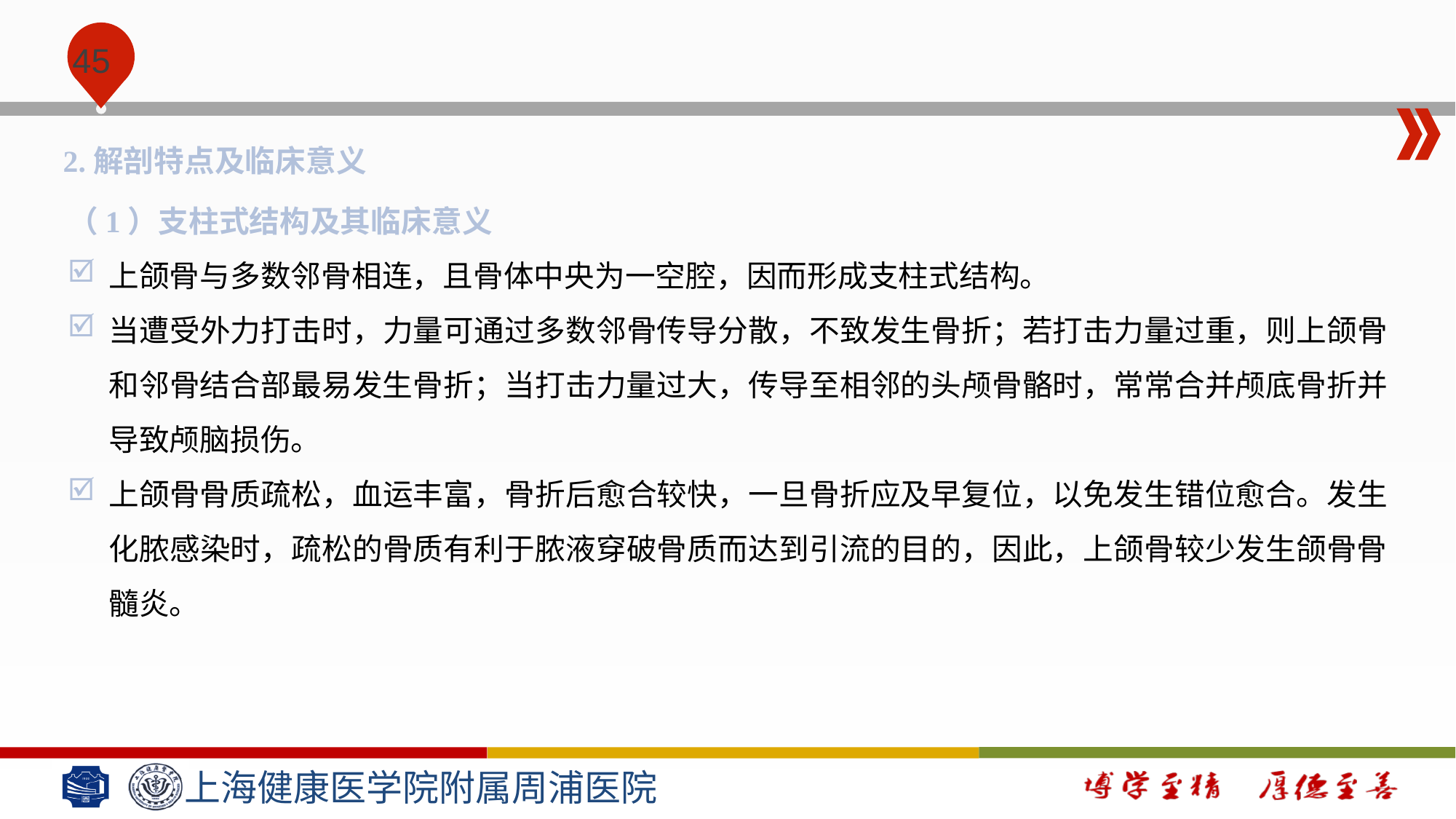

#
2.解剖特点及临床意义
（1）支柱式结构及其临床意义
上颌骨与多数邻骨相连，且骨体中央为一空腔，因而形成支柱式结构。
当遭受外力打击时，力量可通过多数邻骨传导分散，不致发生骨折；若打击力量过重，则上颌骨和邻骨结合部最易发生骨折；当打击力量过大，传导至相邻的头颅骨骼时，常常合并颅底骨折并导致颅脑损伤。
上颌骨骨质疏松，血运丰富，骨折后愈合较快，一旦骨折应及早复位，以免发生错位愈合。发生化脓感染时，疏松的骨质有利于脓液穿破骨质而达到引流的目的，因此，上颌骨较少发生颌骨骨髓炎。